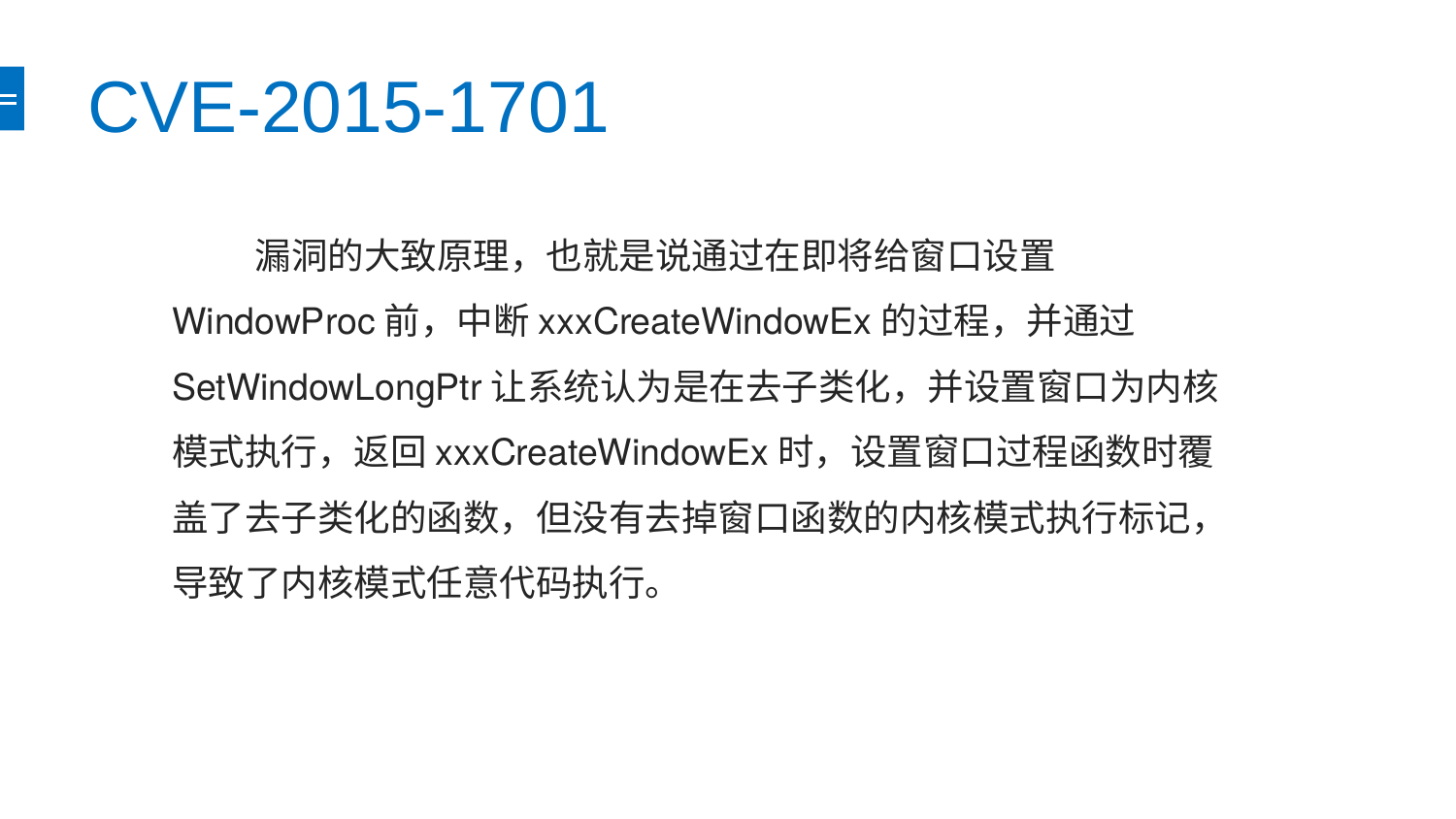

# CVE-2015-1701
         漏洞的大致原理，也就是说通过在即将给窗口设置WindowProc前，中断xxxCreateWindowEx的过程，并通过SetWindowLongPtr让系统认为是在去子类化，并设置窗口为内核模式执行，返回xxxCreateWindowEx时，设置窗口过程函数时覆盖了去子类化的函数，但没有去掉窗口函数的内核模式执行标记，导致了内核模式任意代码执行。